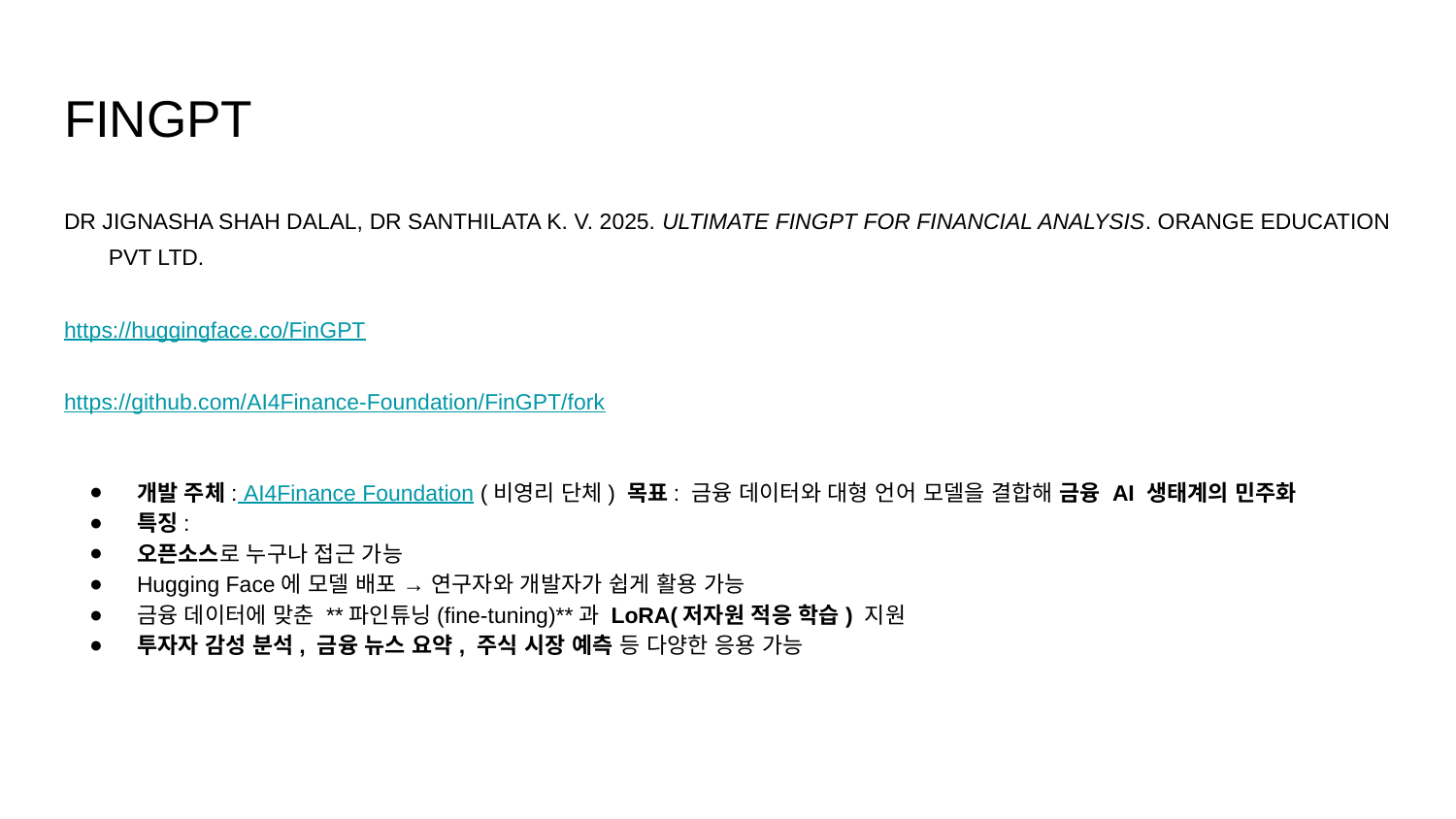

# FINGPT
DR JIGNASHA SHAH DALAL, DR SANTHILATA K. V. 2025. ULTIMATE FINGPT FOR FINANCIAL ANALYSIS. ORANGE EDUCATION PVT LTD.

https://huggingface.co/FinGPT

https://github.com/AI4Finance-Foundation/FinGPT/fork

개발 주체: AI4Finance Foundation (비영리 단체) 목표: 금융 데이터와 대형 언어 모델을 결합해 금융 AI 생태계의 민주화
특징:
오픈소스로 누구나 접근 가능
Hugging Face에 모델 배포 → 연구자와 개발자가 쉽게 활용 가능
금융 데이터에 맞춘 **파인튜닝(fine-tuning)**과 LoRA(저자원 적응 학습) 지원
투자자 감성 분석, 금융 뉴스 요약, 주식 시장 예측 등 다양한 응용 가능